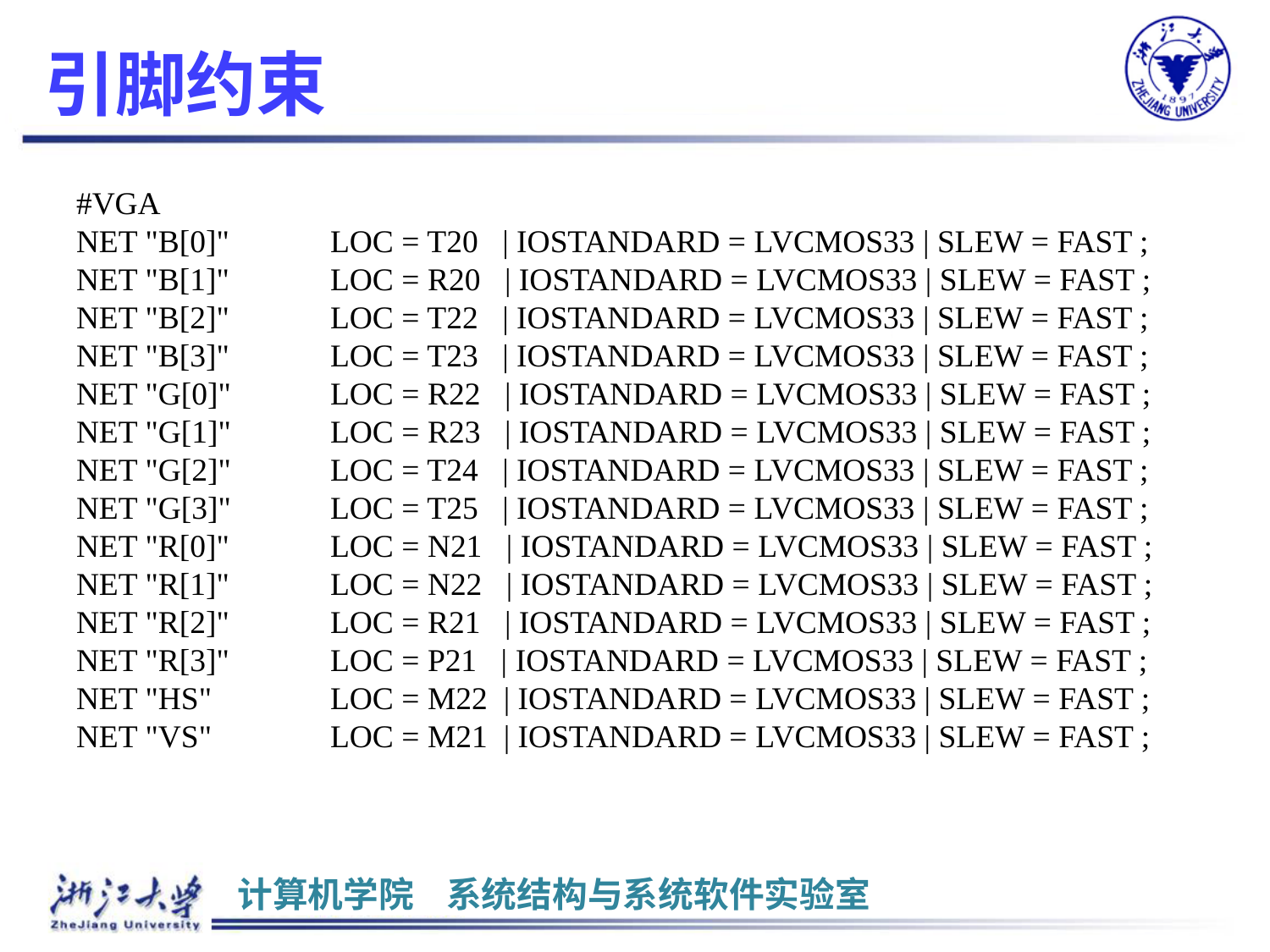

# 引脚约束
#VGA
NET "B[0]"  	LOC = T20   | IOSTANDARD = LVCMOS33 | SLEW = FAST ;
NET "B[1]"  	LOC = R20   | IOSTANDARD = LVCMOS33 | SLEW = FAST ;
NET "B[2]"  	LOC = T22   | IOSTANDARD = LVCMOS33 | SLEW = FAST ;
NET "B[3]"  	LOC = T23   | IOSTANDARD = LVCMOS33 | SLEW = FAST ;
NET "G[0]"    	LOC = R22   | IOSTANDARD = LVCMOS33 | SLEW = FAST ;
NET "G[1]"    	LOC = R23   | IOSTANDARD = LVCMOS33 | SLEW = FAST ;
NET "G[2]"    	LOC = T24   | IOSTANDARD = LVCMOS33 | SLEW = FAST ;
NET "G[3]"    	LOC = T25   | IOSTANDARD = LVCMOS33 | SLEW = FAST ;
NET "R[0]"    	LOC = N21   | IOSTANDARD = LVCMOS33 | SLEW = FAST ;
NET "R[1]"    	LOC = N22   | IOSTANDARD = LVCMOS33 | SLEW = FAST ;
NET "R[2]"    	LOC = R21   | IOSTANDARD = LVCMOS33 | SLEW = FAST ;
NET "R[3]"    	LOC = P21   | IOSTANDARD = LVCMOS33 | SLEW = FAST ;
NET "HS"      	LOC = M22  | IOSTANDARD = LVCMOS33 | SLEW = FAST ;
NET "VS"      	LOC = M21  | IOSTANDARD = LVCMOS33 | SLEW = FAST ;